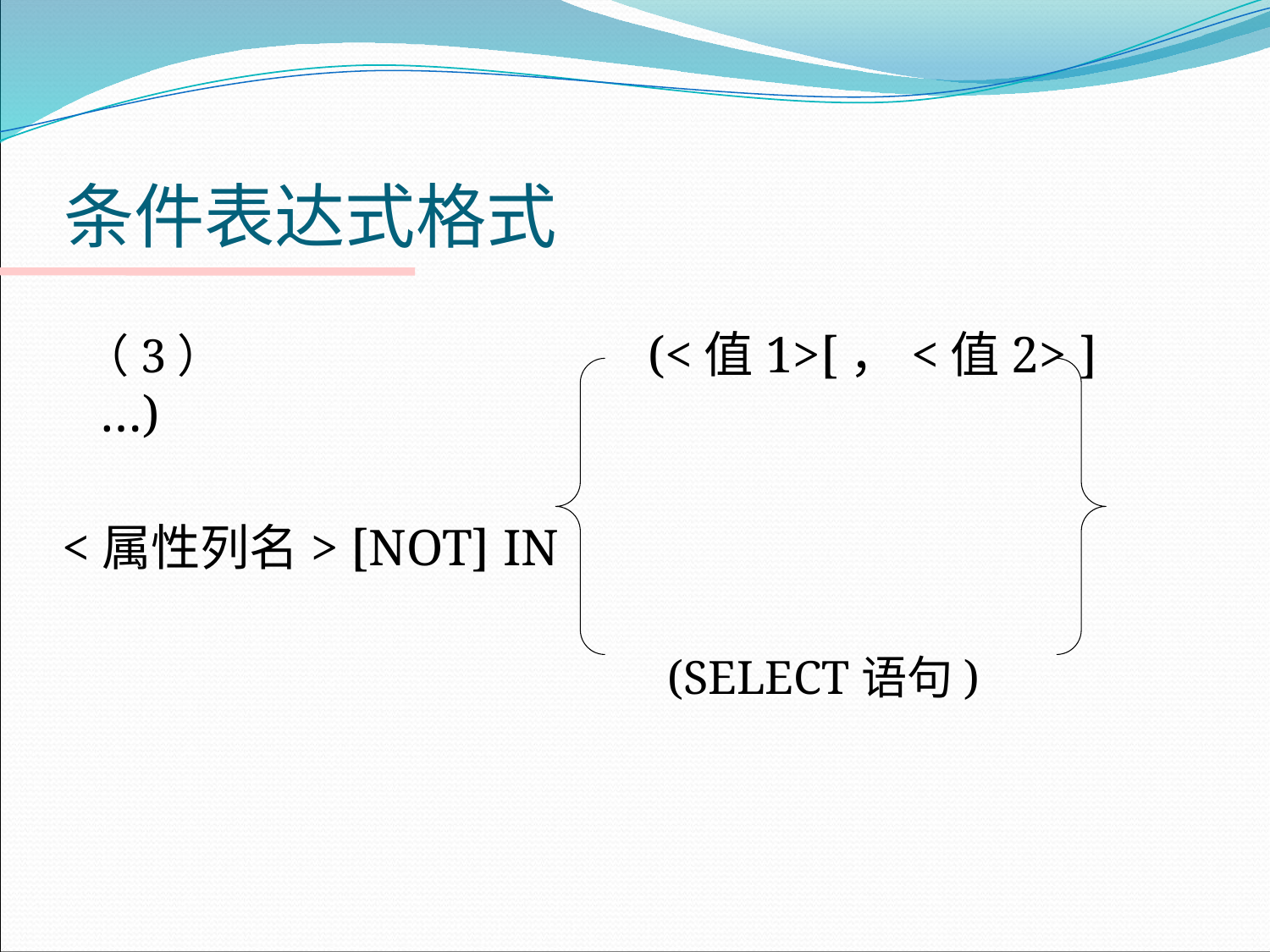

# 条件表达式格式
 （3）                   	               (<值1>[，<值2> ] …)

<属性列名> [NOT] IN

					     (SELECT语句)

350